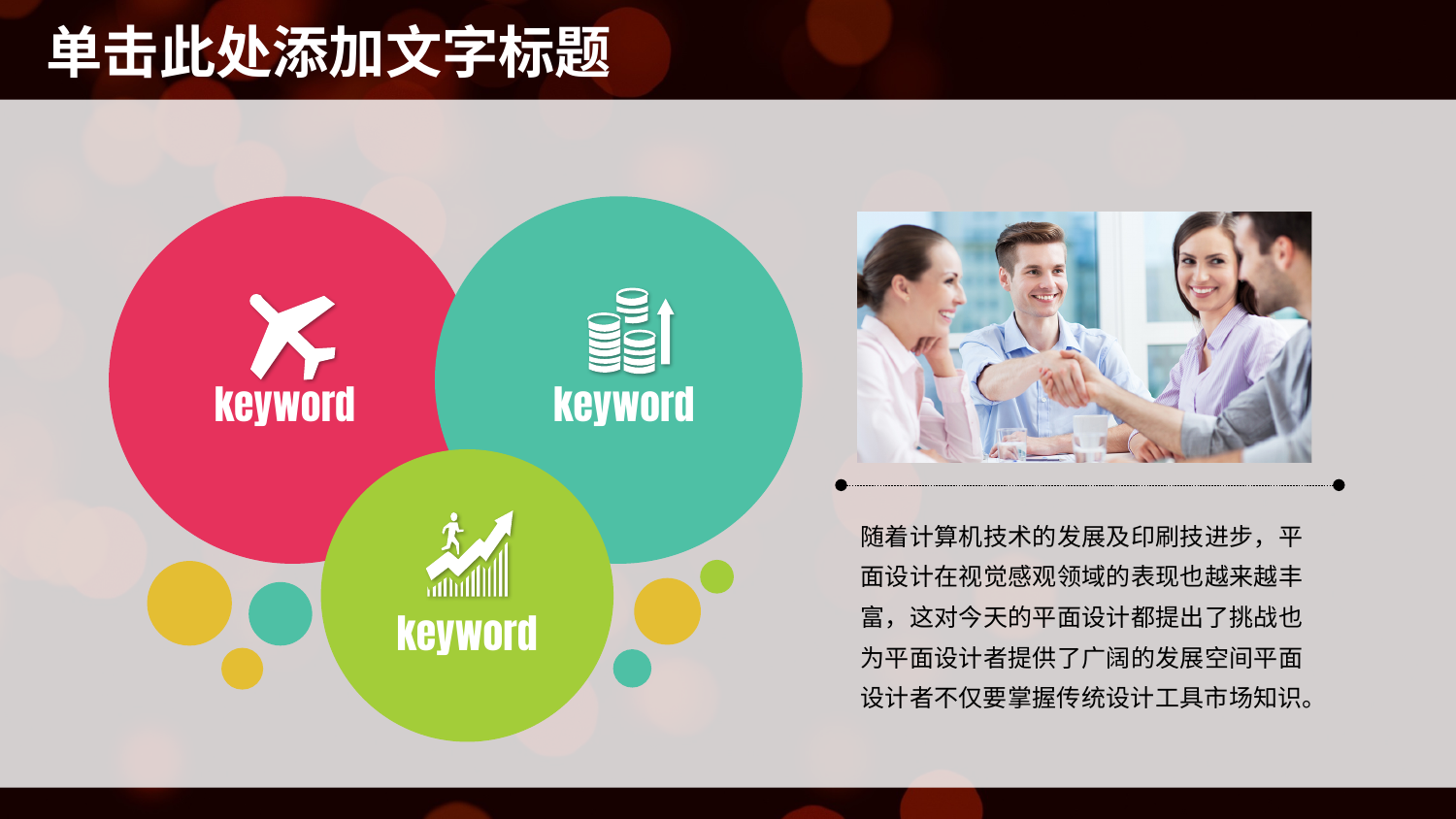

keyword

keyword

keyword
随着计算机技术的发展及印刷技进步，平面设计在视觉感观领域的表现也越来越丰富，这对今天的平面设计都提出了挑战也为平面设计者提供了广阔的发展空间平面设计者不仅要掌握传统设计工具市场知识。